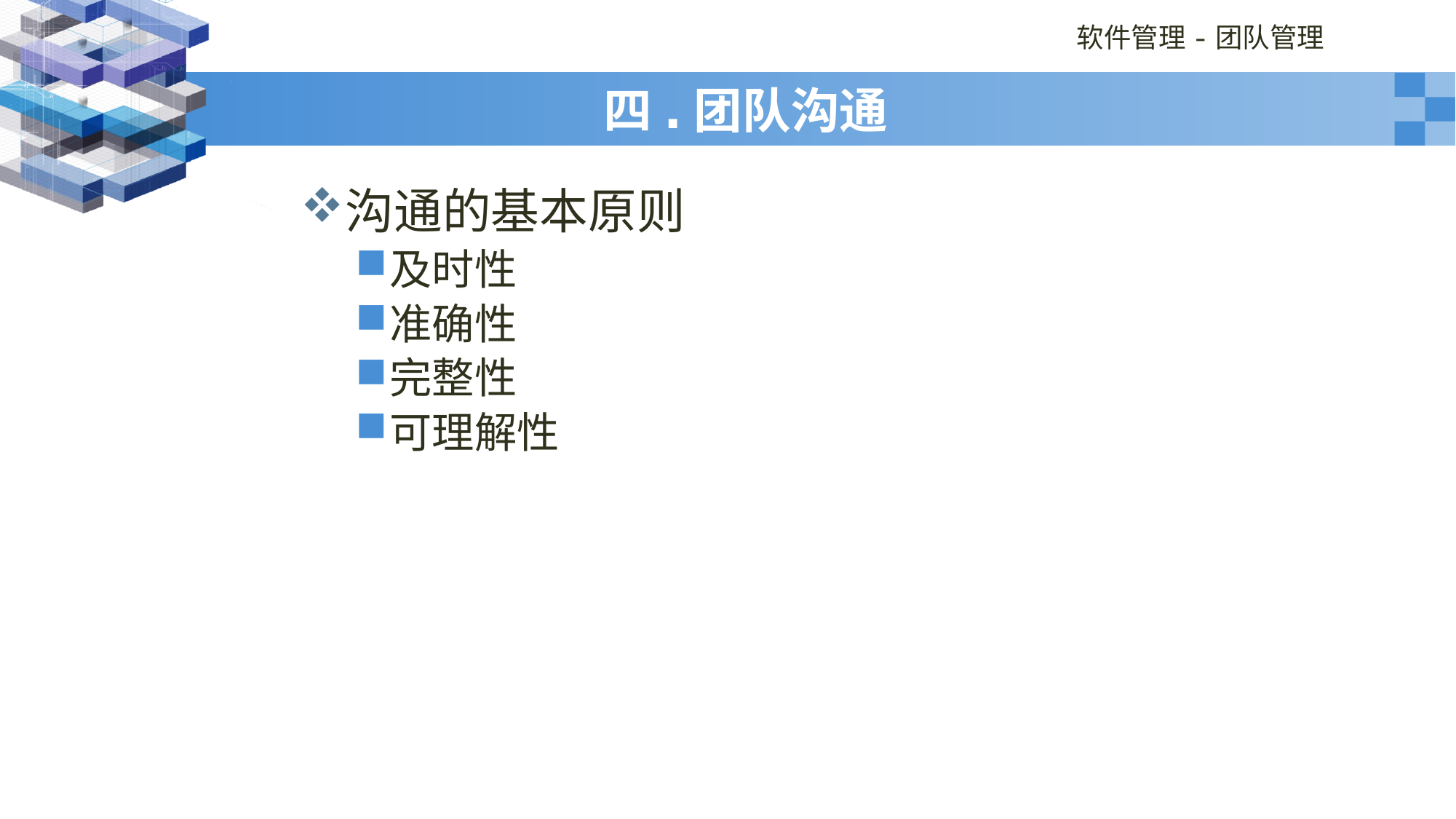

# 四.团队沟通
沟通的基本原则
及时性
准确性
完整性
可理解性